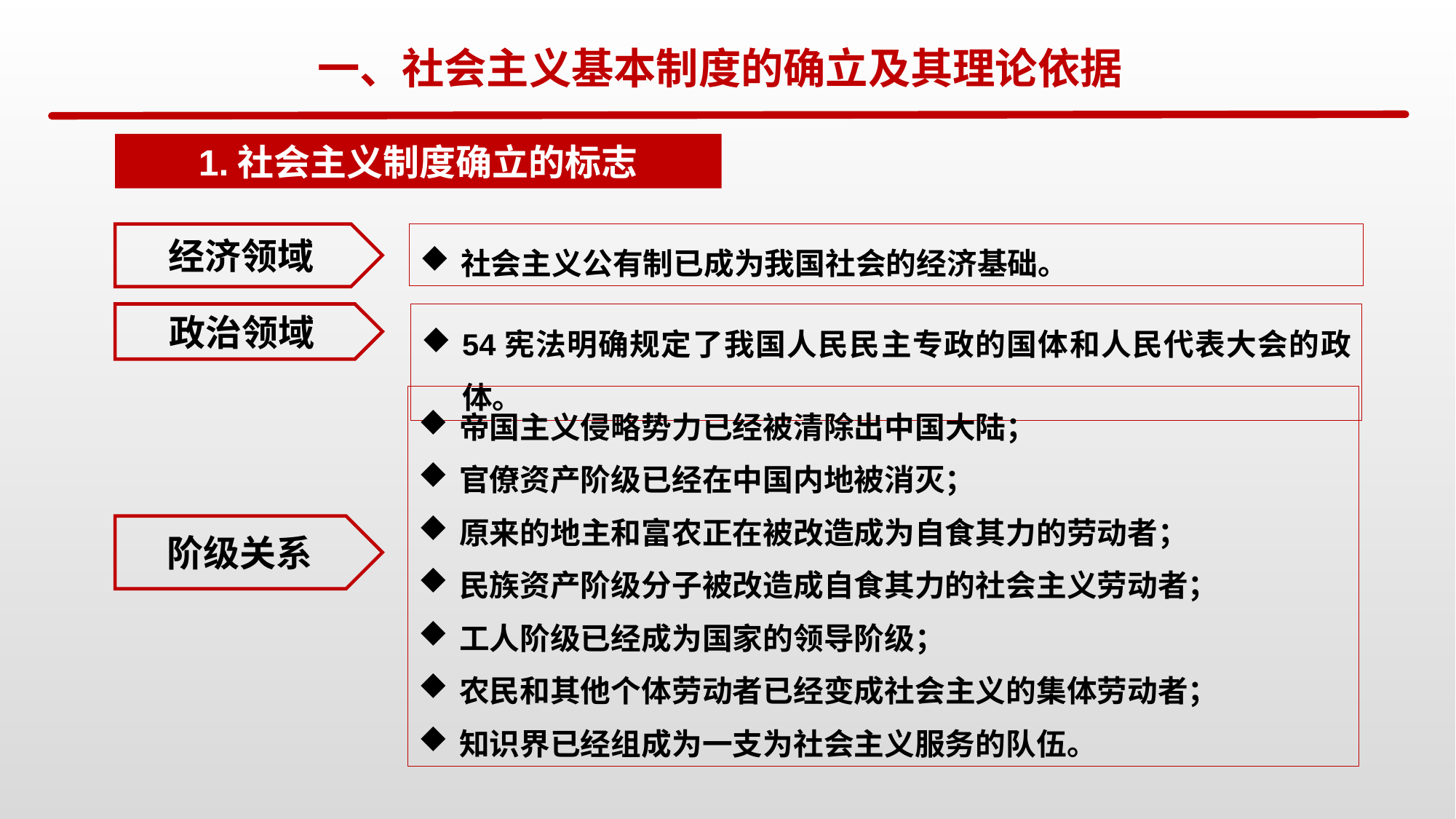

一、社会主义基本制度的确立及其理论依据
1.社会主义制度确立的标志
经济领域
社会主义公有制已成为我国社会的经济基础。
政治领域
54宪法明确规定了我国人民民主专政的国体和人民代表大会的政体。
帝国主义侵略势力已经被清除出中国大陆；
官僚资产阶级已经在中国内地被消灭；
原来的地主和富农正在被改造成为自食其力的劳动者；
民族资产阶级分子被改造成自食其力的社会主义劳动者；
工人阶级已经成为国家的领导阶级；
农民和其他个体劳动者已经变成社会主义的集体劳动者；
知识界已经组成为一支为社会主义服务的队伍。
阶级关系